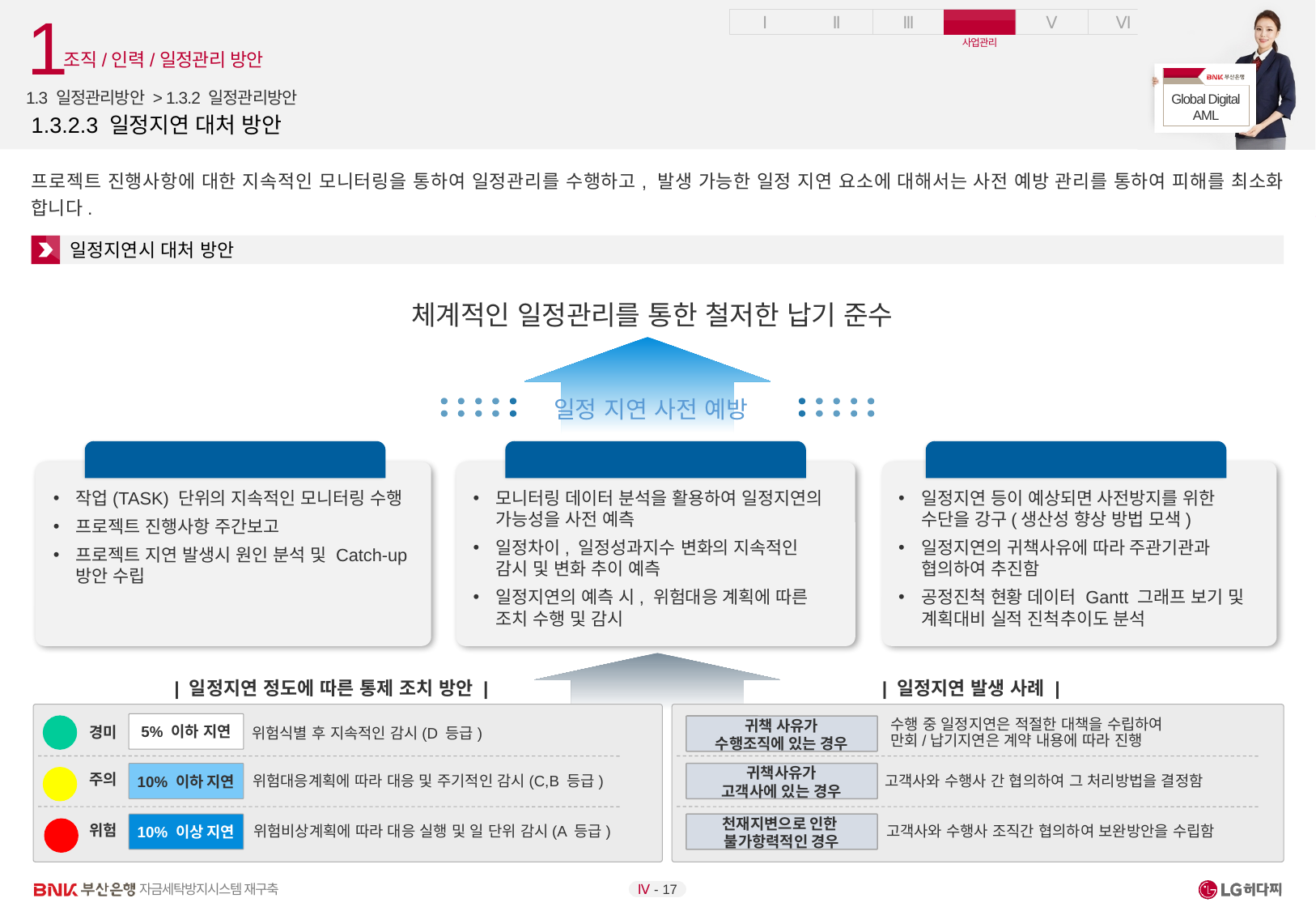

1
조직/인력/일정관리 방안
1.3 일정관리방안 > 1.3.2 일정관리방안
# 1.3.2.3 일정지연 대처 방안
프로젝트 진행사항에 대한 지속적인 모니터링을 통하여 일정관리를 수행하고, 발생 가능한 일정 지연 요소에 대해서는 사전 예방 관리를 통하여 피해를 최소화 합니다.
일정지연시 대처 방안

체계적인 일정관리를 통한 철저한 납기 준수

일정 지연 사전 예방

지속적인 모니터링
일정 지연의 정확한 예측
일정 지연 방지

작업(TASK) 단위의 지속적인 모니터링 수행
프로젝트 진행사항 주간보고
프로젝트 지연 발생시 원인 분석 및 Catch-up 방안 수립
일정지연 등이 예상되면 사전방지를 위한 수단을 강구(생산성 향상 방법 모색)
일정지연의 귀책사유에 따라 주관기관과 협의하여 추진함
공정진척 현황 데이터 Gantt 그래프 보기 및 계획대비 실적 진척추이도 분석
모니터링 데이터 분석을 활용하여 일정지연의 가능성을 사전 예측
일정차이, 일정성과지수 변화의 지속적인 감시 및 변화 추이 예측
일정지연의 예측 시, 위험대응 계획에 따른 조치 수행 및 감시

| 일정지연 정도에 따른 통제 조치 방안 |
| 일정지연 발생 사례 |

5% 이하 지연

귀책 사유가
수행조직에 있는 경우
수행 중 일정지연은 적절한 대책을 수립하여
만회/납기지연은 계약 내용에 따라 진행
경미
위험식별 후 지속적인 감시(D 등급)

10% 이하 지연
귀책사유가
고객사에 있는 경우

주의
위험대응계획에 따라 대응 및 주기적인 감시(C,B 등급)
고객사와 수행사 간 협의하여 그 처리방법을 결정함
10% 이상 지연
천재지변으로 인한
불가항력적인 경우

위험
위험비상계획에 따라 대응 실행 및 일 단위 감시(A 등급)
고객사와 수행사 조직간 협의하여 보완방안을 수립함
Ⅳ - 17